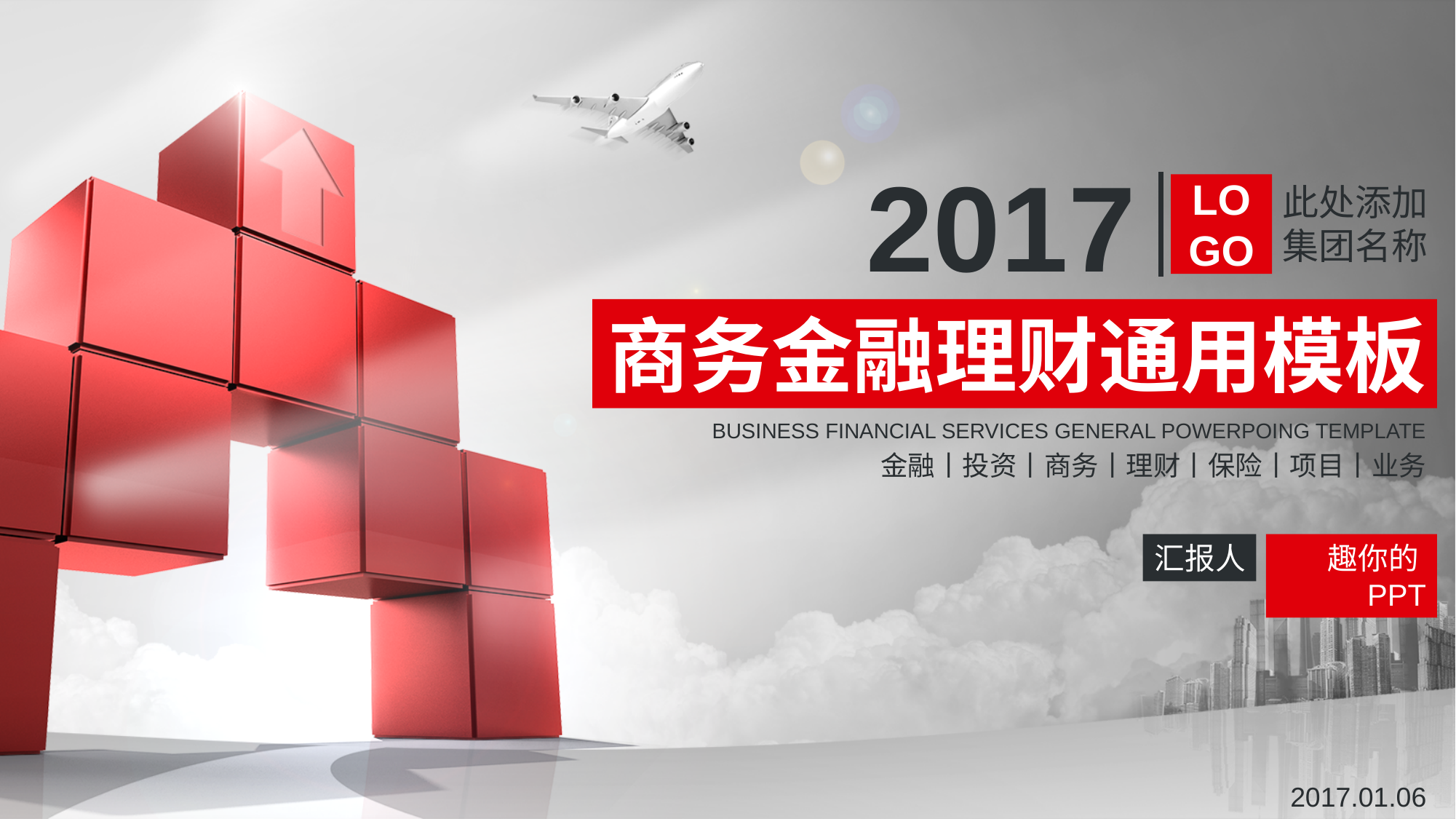

2017
LOGO

此处添加集团名称
商务金融理财通用模板
BUSINESS FINANCIAL SERVICES GENERAL POWERPOING TEMPLATE
金融丨投资丨商务丨理财丨保险丨项目丨业务
汇报人
趣你的PPT
2017.01.06